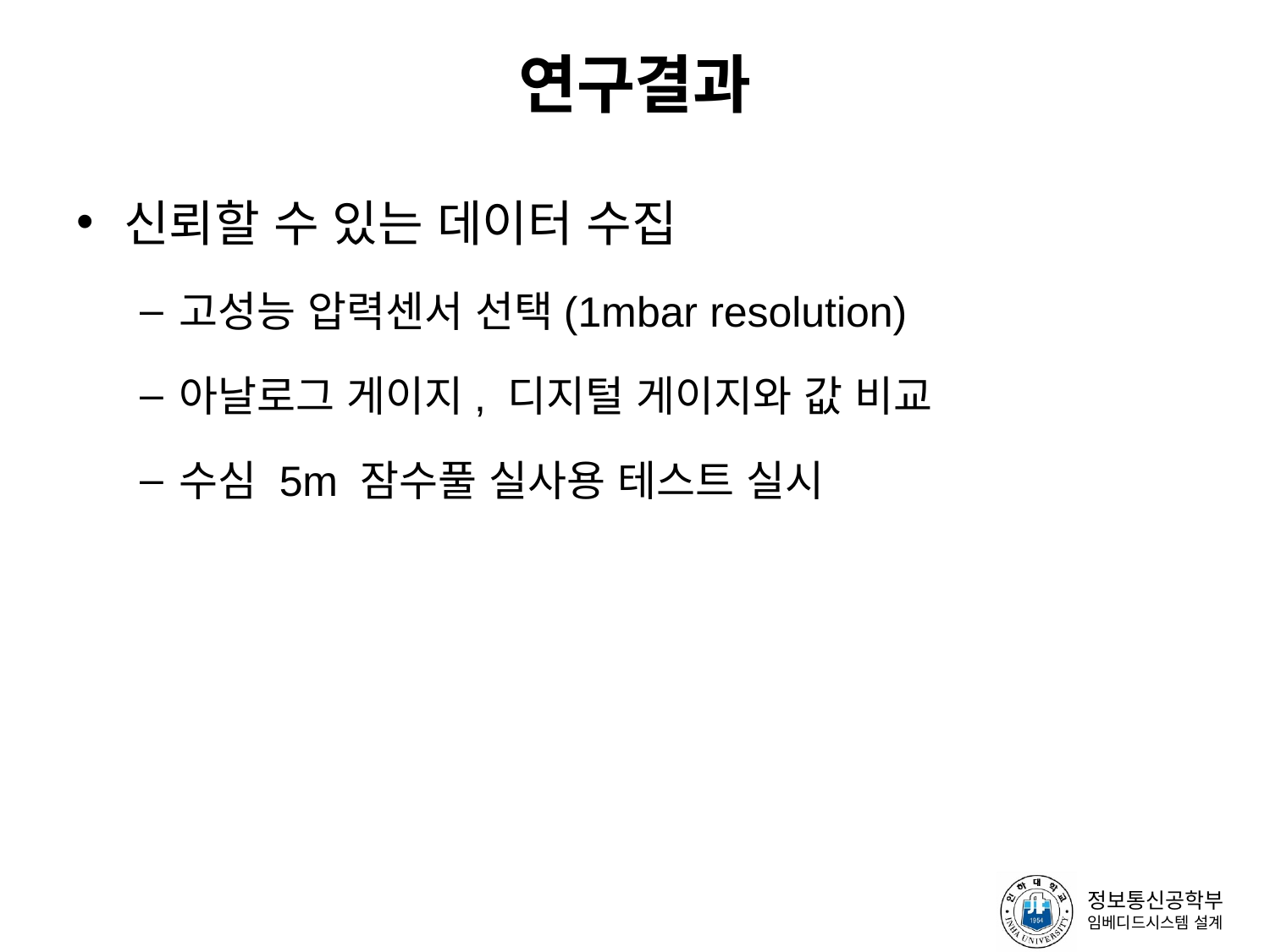

# 연구결과
신뢰할 수 있는 데이터 수집
고성능 압력센서 선택(1mbar resolution)
아날로그 게이지, 디지털 게이지와 값 비교
수심 5m 잠수풀 실사용 테스트 실시